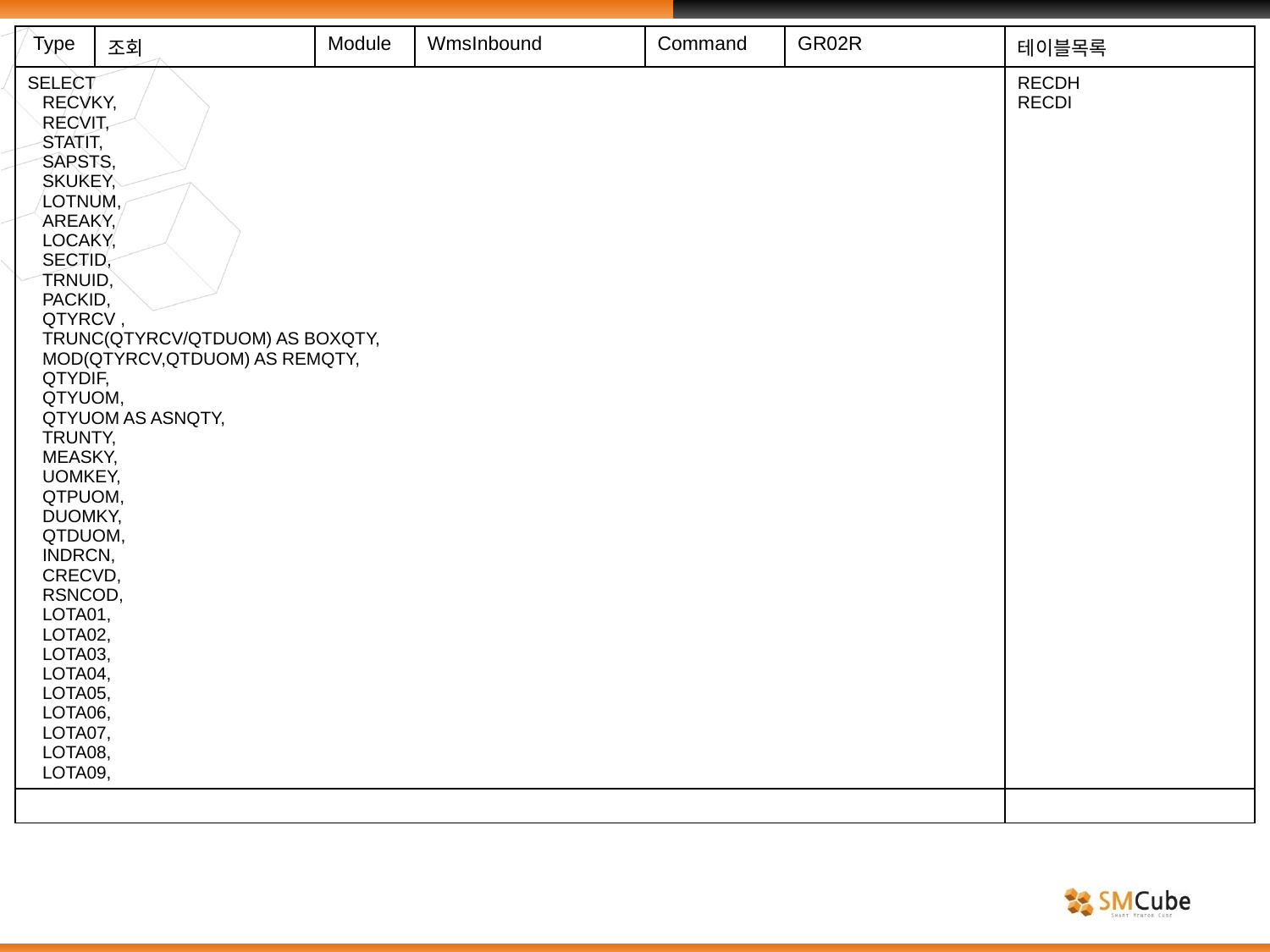

| Type | 조회 | Module | WmsInbound | Command | GR02R | 테이블목록 |
| --- | --- | --- | --- | --- | --- | --- |
| SELECT RECVKY, RECVIT, STATIT, SAPSTS, SKUKEY, LOTNUM, AREAKY, LOCAKY, SECTID, TRNUID, PACKID, QTYRCV , TRUNC(QTYRCV/QTDUOM) AS BOXQTY, MOD(QTYRCV,QTDUOM) AS REMQTY, QTYDIF, QTYUOM, QTYUOM AS ASNQTY, TRUNTY, MEASKY, UOMKEY, QTPUOM, DUOMKY, QTDUOM, INDRCN, CRECVD, RSNCOD, LOTA01, LOTA02, LOTA03, LOTA04, LOTA05, LOTA06, LOTA07, LOTA08, LOTA09, |  |  |  |  |  | RECDH RECDI |
|  |  |  |  |  |  |  |